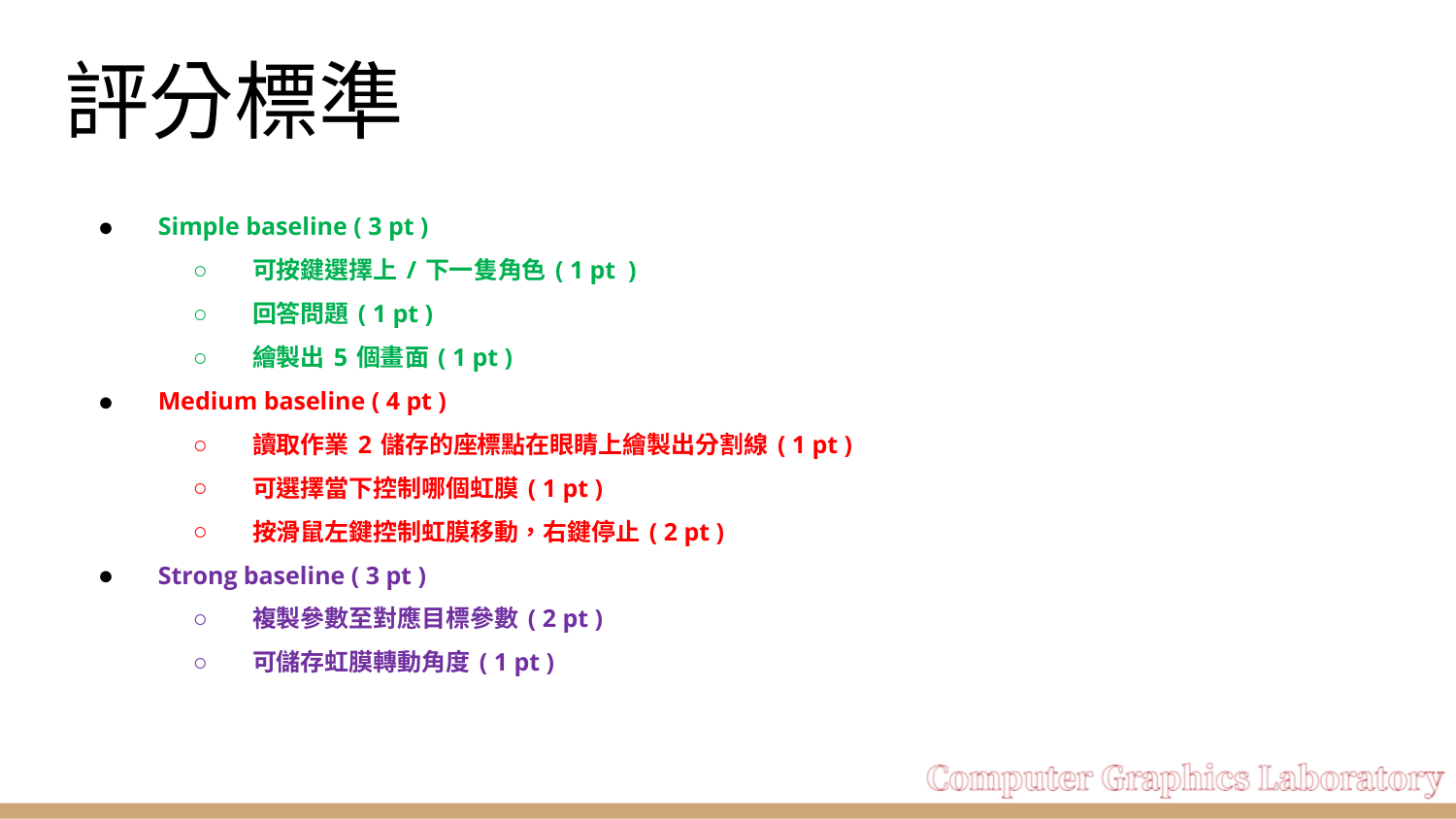

# 評分標準

Simple baseline ( 3 pt )
可按鍵選擇上 / 下一隻角色 ( 1 pt  )
回答問題 ( 1 pt )
繪製出 5 個畫面 ( 1 pt )
Medium baseline ( 4 pt )
讀取作業 2 儲存的座標點在眼睛上繪製出分割線 ( 1 pt )
可選擇當下控制哪個虹膜 ( 1 pt )
按滑鼠左鍵控制虹膜移動，右鍵停止 ( 2 pt )
Strong baseline ( 3 pt )
複製參數至對應目標參數 ( 2 pt )
可儲存虹膜轉動角度 ( 1 pt )